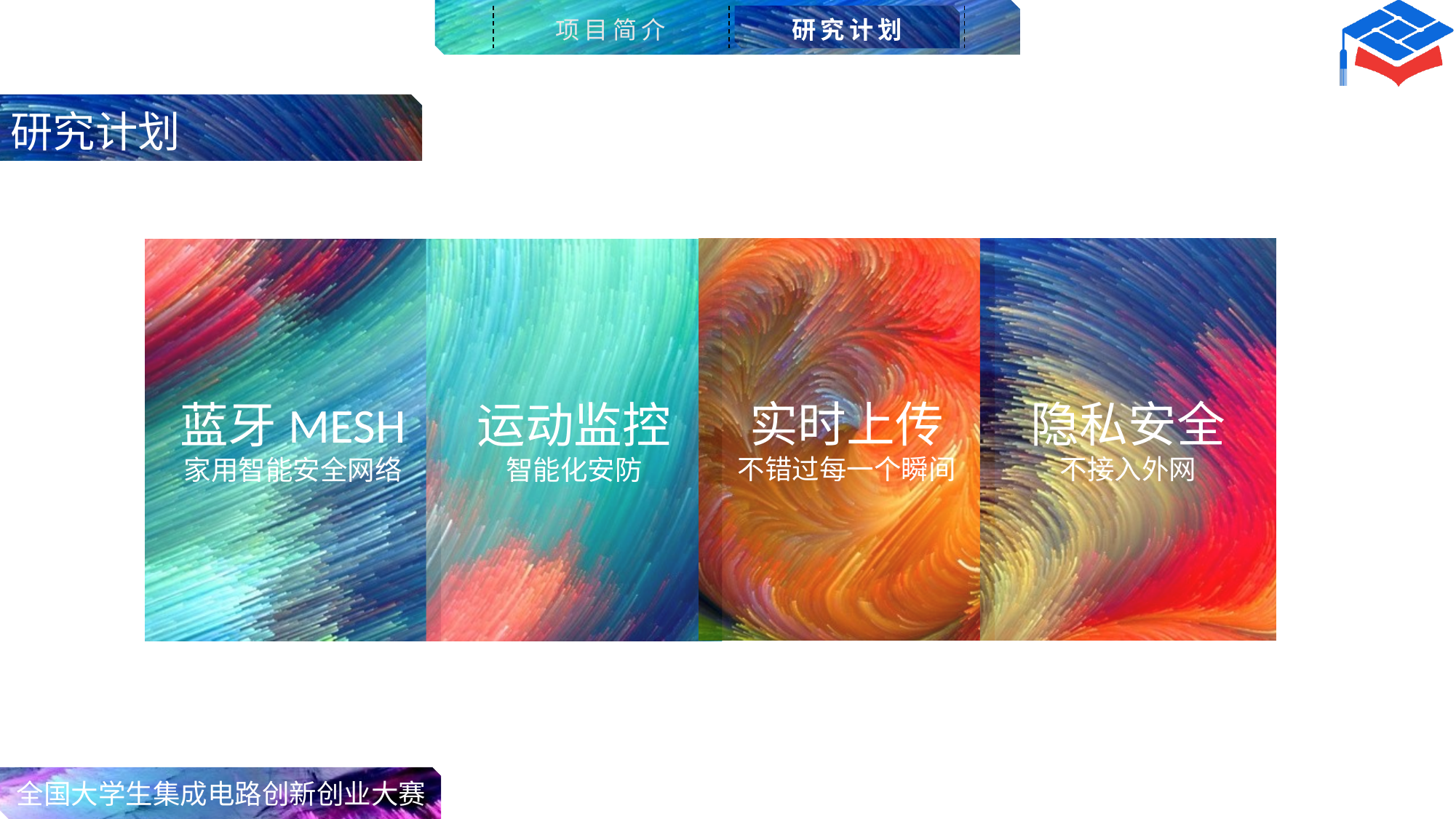

项目简介
研究计划
研究计划
实时上传
不错过每一个瞬间
隐私安全
不接入外网
蓝牙MESH
家用智能安全网络
运动监控
智能化安防
全国大学生集成电路创新创业大赛